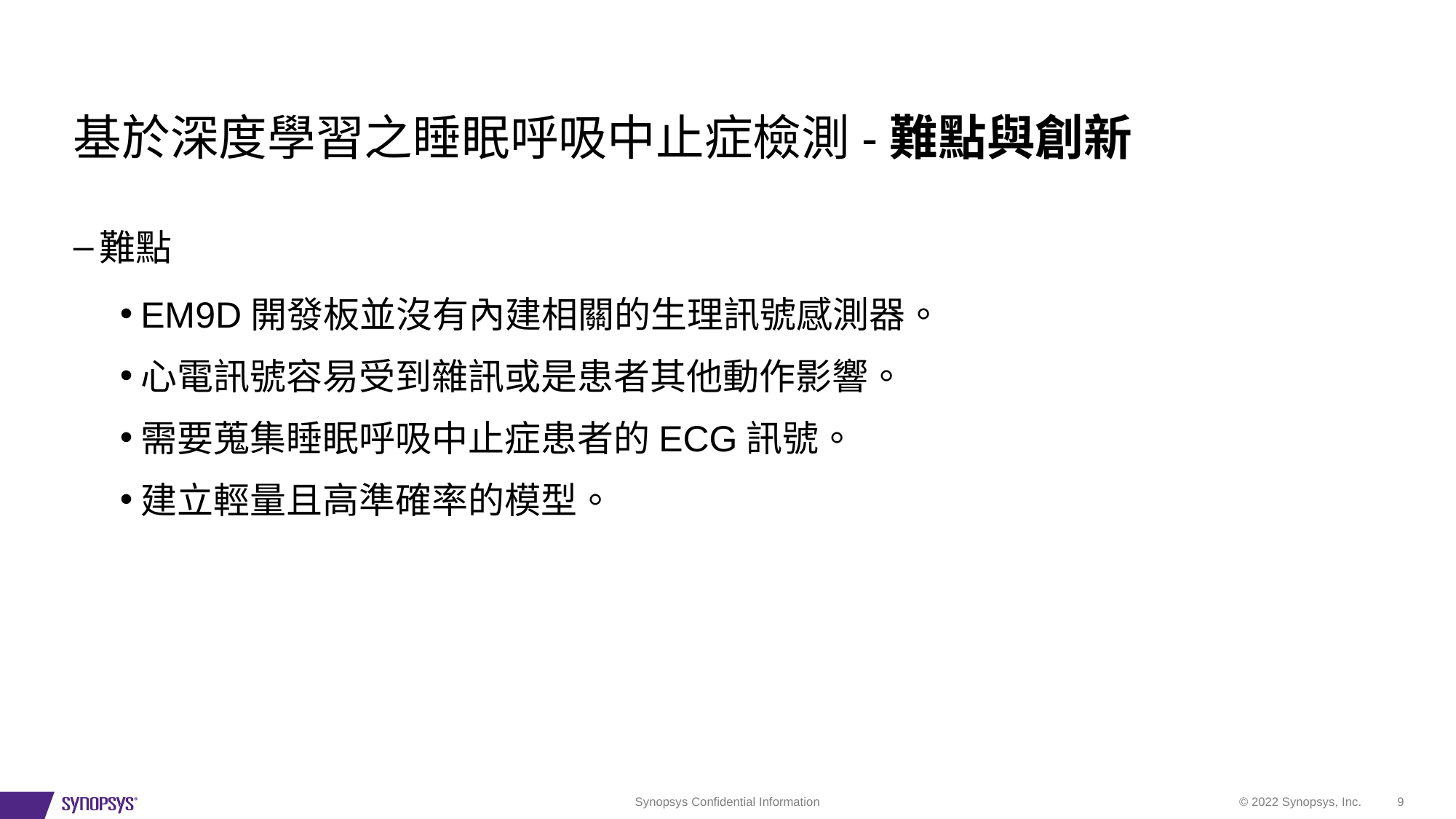

基於深度學習之睡眠呼吸中止症檢測-難點與創新

EM9D開發板並沒有內建相關的生理訊號感測器。
心電訊號容易受到雜訊或是患者其他動作影響。
需要蒐集睡眠呼吸中止症患者的ECG訊號。
建立輕量且高準確率的模型。
難點